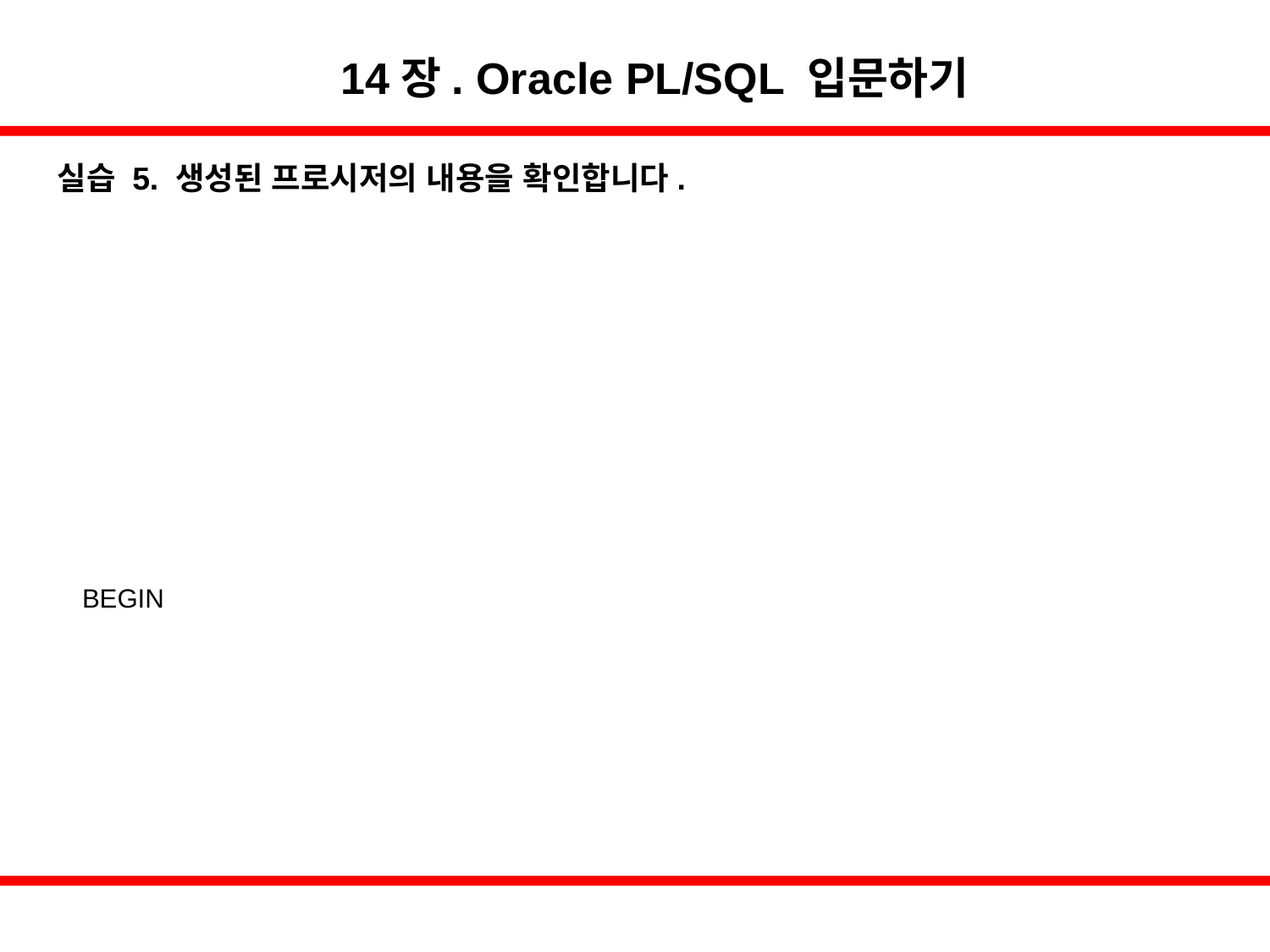

14장. Oracle PL/SQL 입문하기

실습 5. 생성된 프로시저의 내용을 확인합니다.

HR>SELECT text
  2  FROM user_source
  3  WHERE name ='UP_SAL' ;

TEXT
PROCEDURE up_sal

( vempid  employees.employee_id%TYPE )

IS

  BEGIN

    UPDATE employees SET salary=5000

    WHERE employee_id=vempid ;

  END ;

 7개의 행이 선택됨